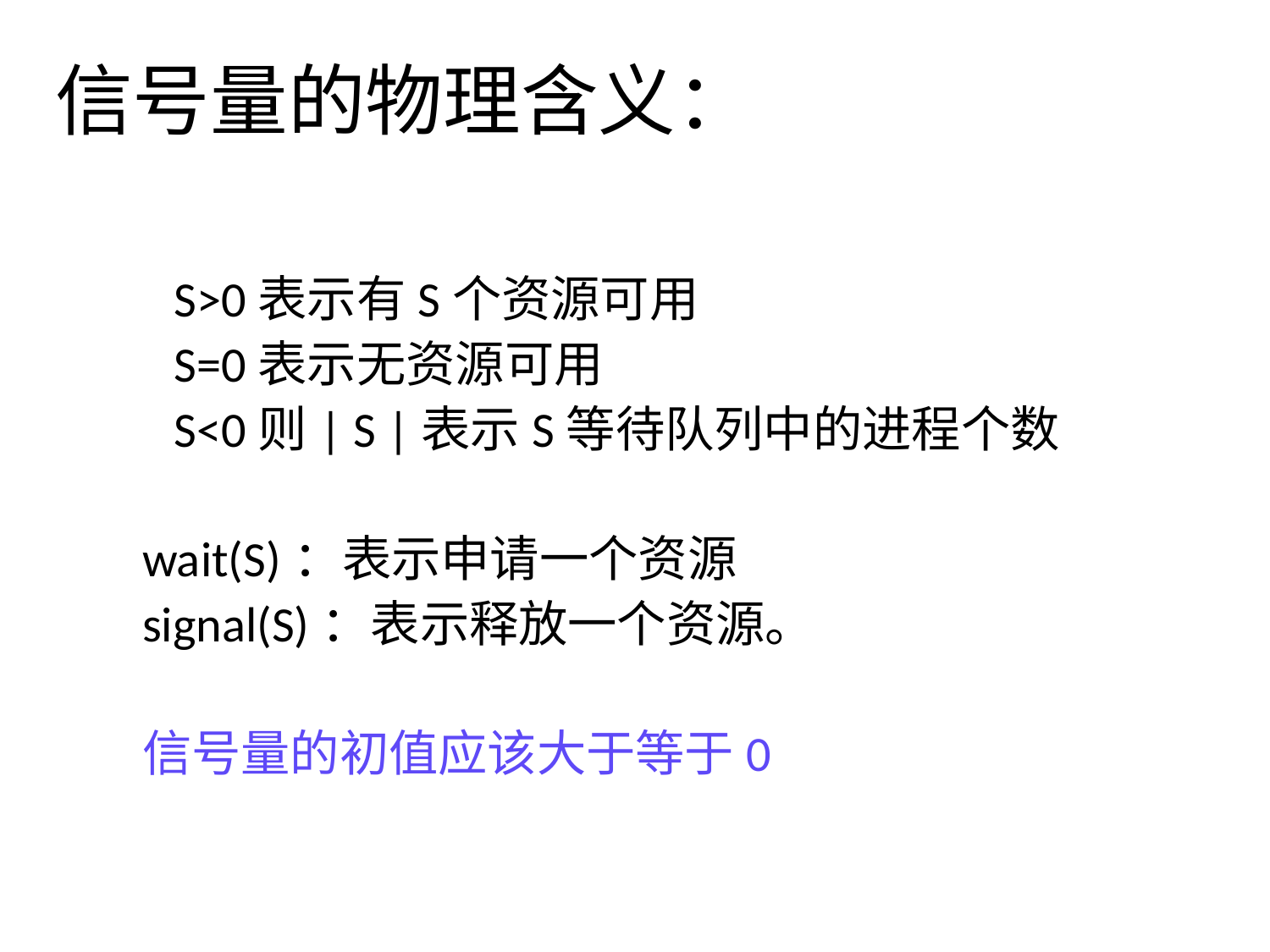

# 信号量的物理含义：
	S>0表示有S个资源可用
	S=0表示无资源可用
	S<0则| S |表示S等待队列中的进程个数

wait(S)：表示申请一个资源
signal(S)：表示释放一个资源。

信号量的初值应该大于等于0